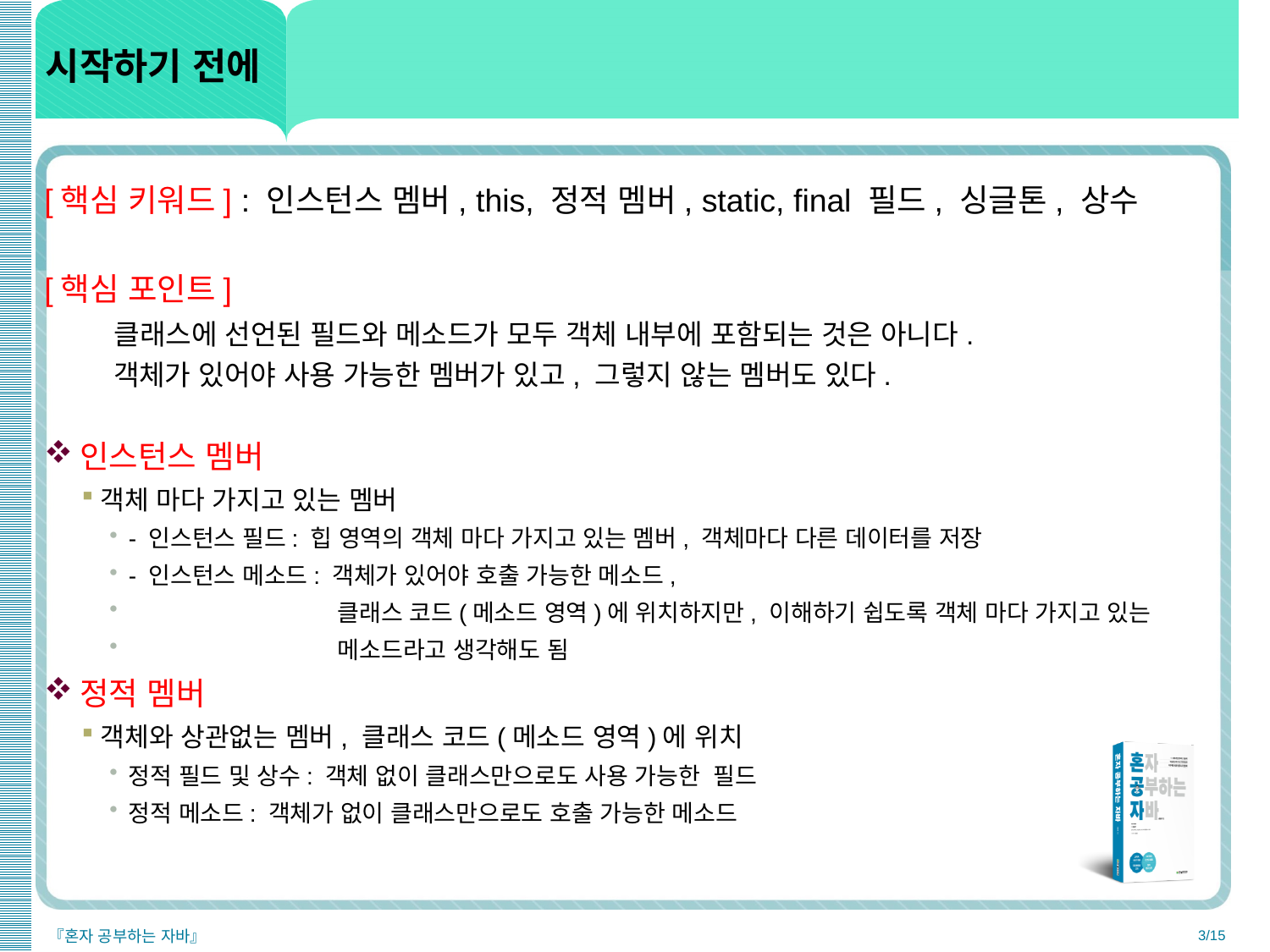

# 시작하기 전에

[핵심 키워드] : 인스턴스 멤버, this, 정적 멤버, static, final 필드, 싱글톤, 상수

[핵심 포인트]
       클래스에 선언된 필드와 메소드가 모두 객체 내부에 포함되는 것은 아니다.
        객체가 있어야 사용 가능한 멤버가 있고, 그렇지 않는 멤버도 있다.

인스턴스 멤버
객체 마다 가지고 있는 멤버
- 인스턴스 필드: 힙 영역의 객체 마다 가지고 있는 멤버, 객체마다 다른 데이터를 저장
- 인스턴스 메소드: 객체가 있어야 호출 가능한 메소드,
                               클래스 코드(메소드 영역)에 위치하지만, 이해하기 쉽도록 객체 마다 가지고 있는
                               메소드라고 생각해도 됨
정적 멤버
객체와 상관없는 멤버, 클래스 코드(메소드 영역)에 위치
정적 필드 및 상수: 객체 없이 클래스만으로도 사용 가능한  필드
정적 메소드: 객체가 없이 클래스만으로도 호출 가능한 메소드